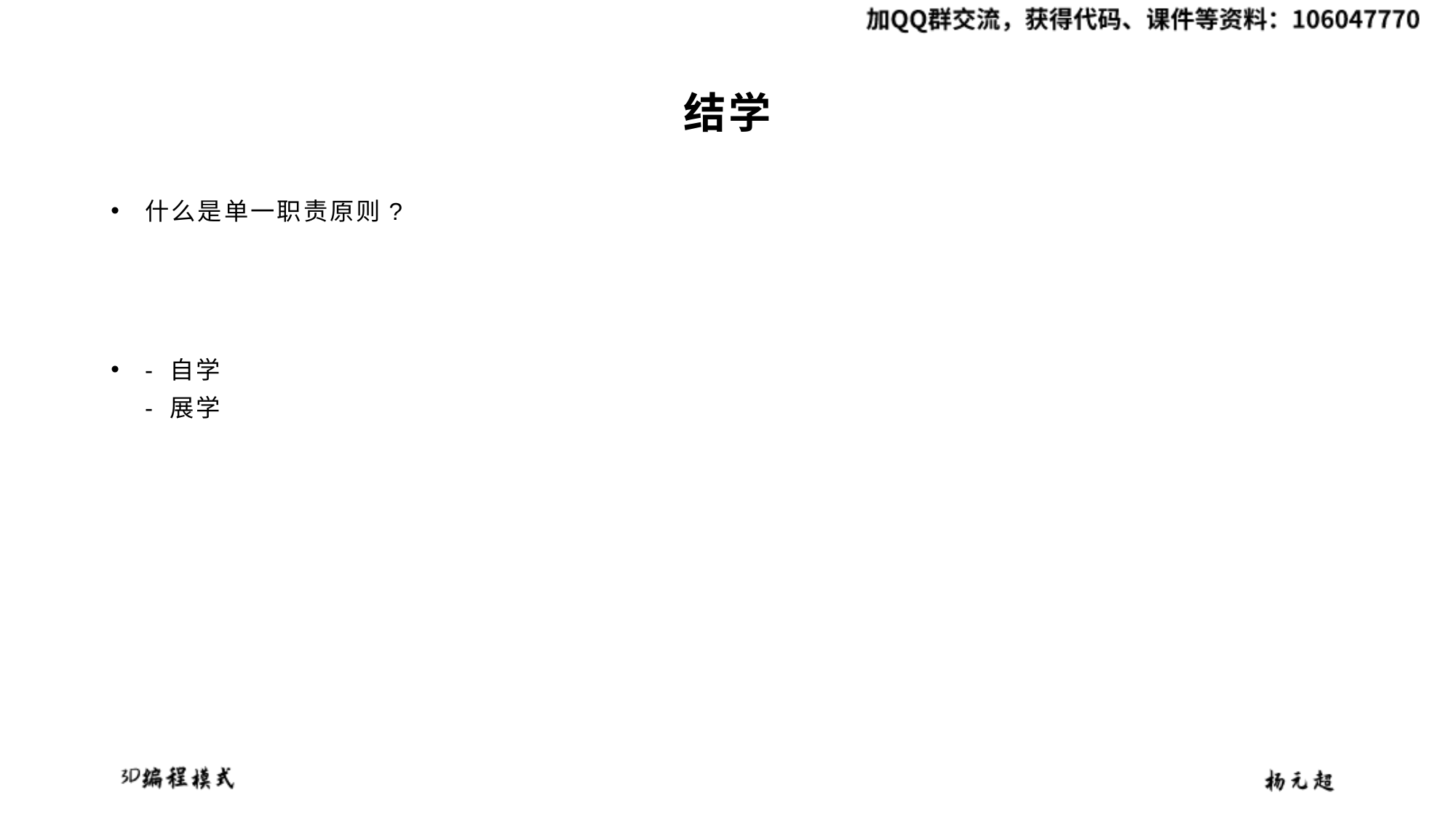

# 结学
什么是单一职责原则?

- 自学
- 展学